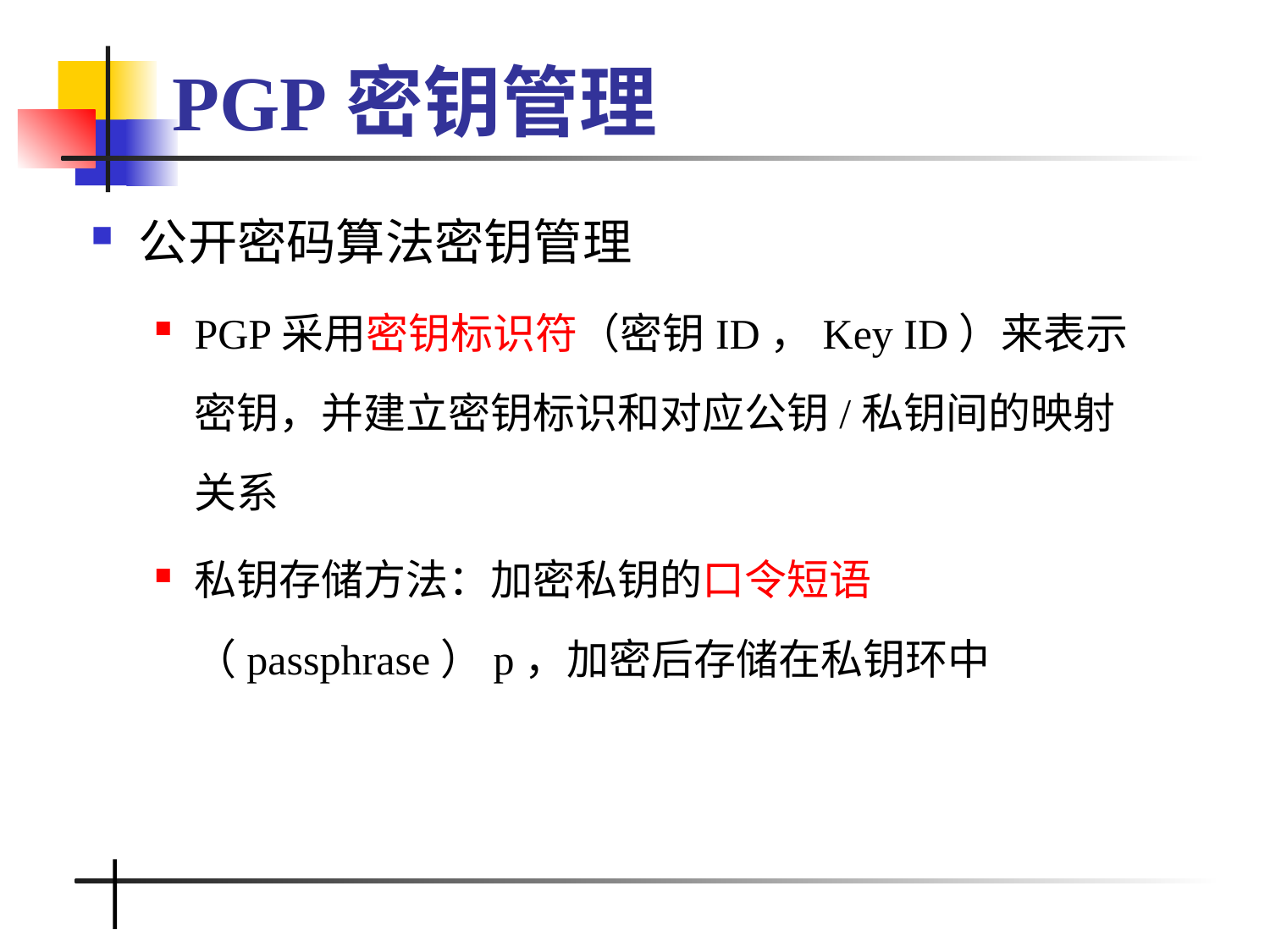

# PGP密钥管理
公开密码算法密钥管理
PGP采用密钥标识符（密钥ID，Key ID）来表示密钥，并建立密钥标识和对应公钥/私钥间的映射关系
私钥存储方法：加密私钥的口令短语（passphrase）p，加密后存储在私钥环中